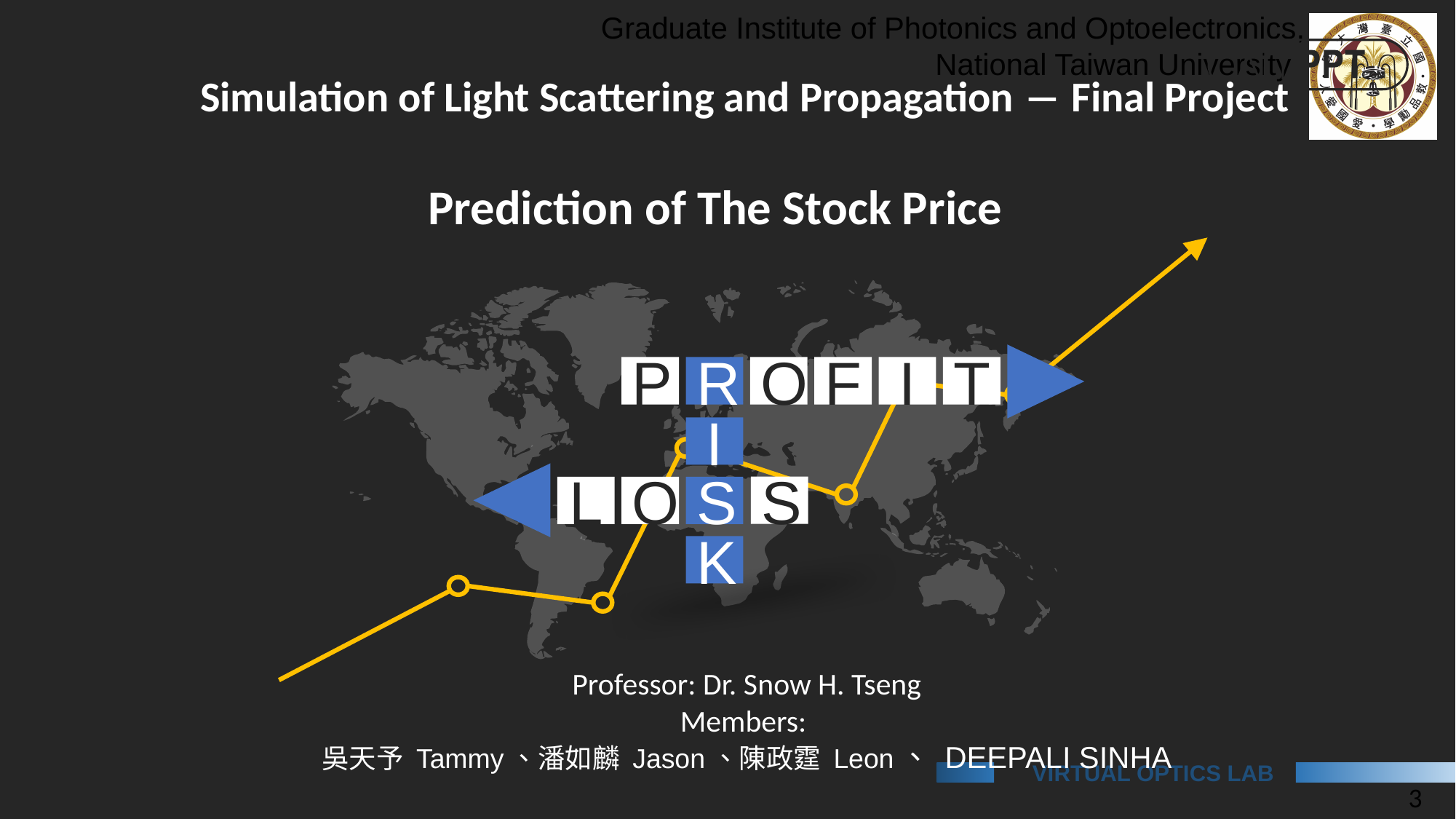

Simulation of Light Scattering and Propagation ― Final Project
Prediction of The Stock Price

P
R
O
F
I
T
I

S
L
O
S
K

Professor: Dr. Snow H. Tseng
Members:
吳天予 Tammy、潘如麟 Jason、陳政霆 Leon、 DEEPALI SINHA
3